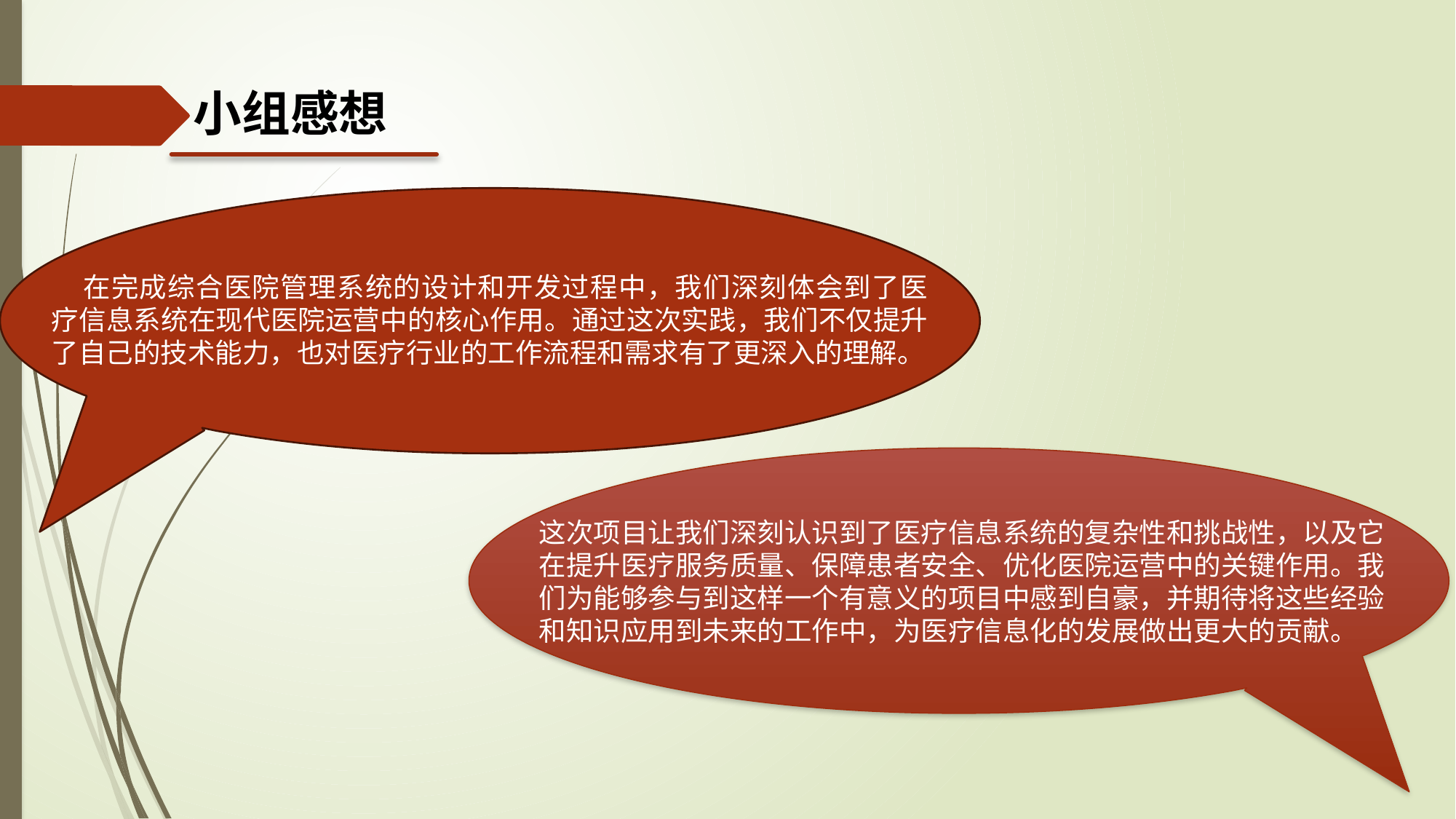

小组感想

在完成综合医院管理系统的设计和开发过程中，我们深刻体会到了医疗信息系统在现代医院运营中的核心作用。通过这次实践，我们不仅提升了自己的技术能力，也对医疗行业的工作流程和需求有了更深入的理解。

这次项目让我们深刻认识到了医疗信息系统的复杂性和挑战性，以及它在提升医疗服务质量、保障患者安全、优化医院运营中的关键作用。我们为能够参与到这样一个有意义的项目中感到自豪，并期待将这些经验和知识应用到未来的工作中，为医疗信息化的发展做出更大的贡献。